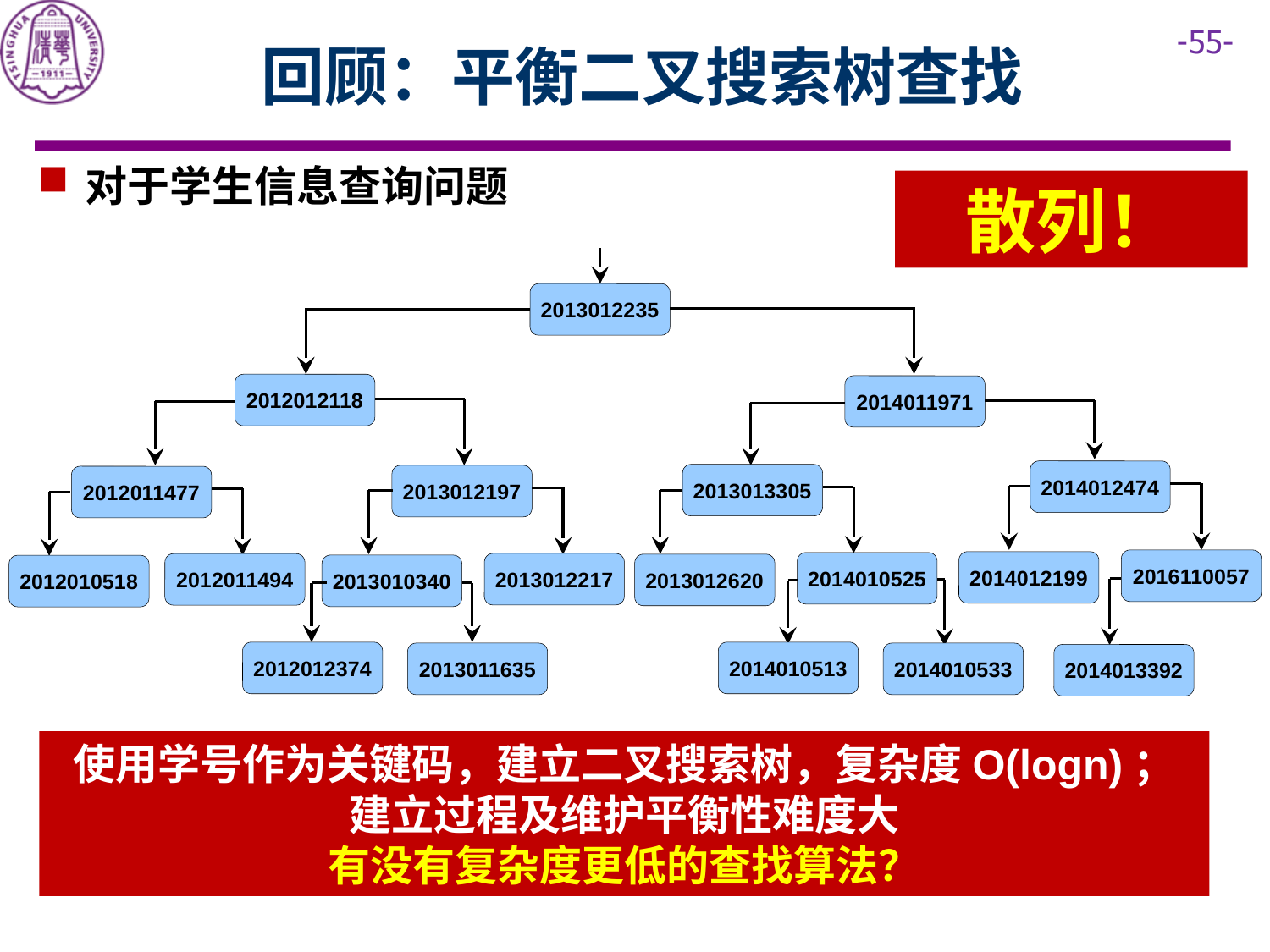

# 回顾：平衡二叉搜索树查找
对于学生信息查询问题
散列！
2013012235
2012012118
2014011971
2014012474
2013013305
2013012197
2012011477
2016110057
2014012199
2014010525
2013012217
2012011494
2013012620
2013010340
2012010518
2012012374
2014010513
2013011635
2014010533
2014013392
使用学号作为关键码，建立二叉搜索树，复杂度O(logn)；
建立过程及维护平衡性难度大
有没有复杂度更低的查找算法？